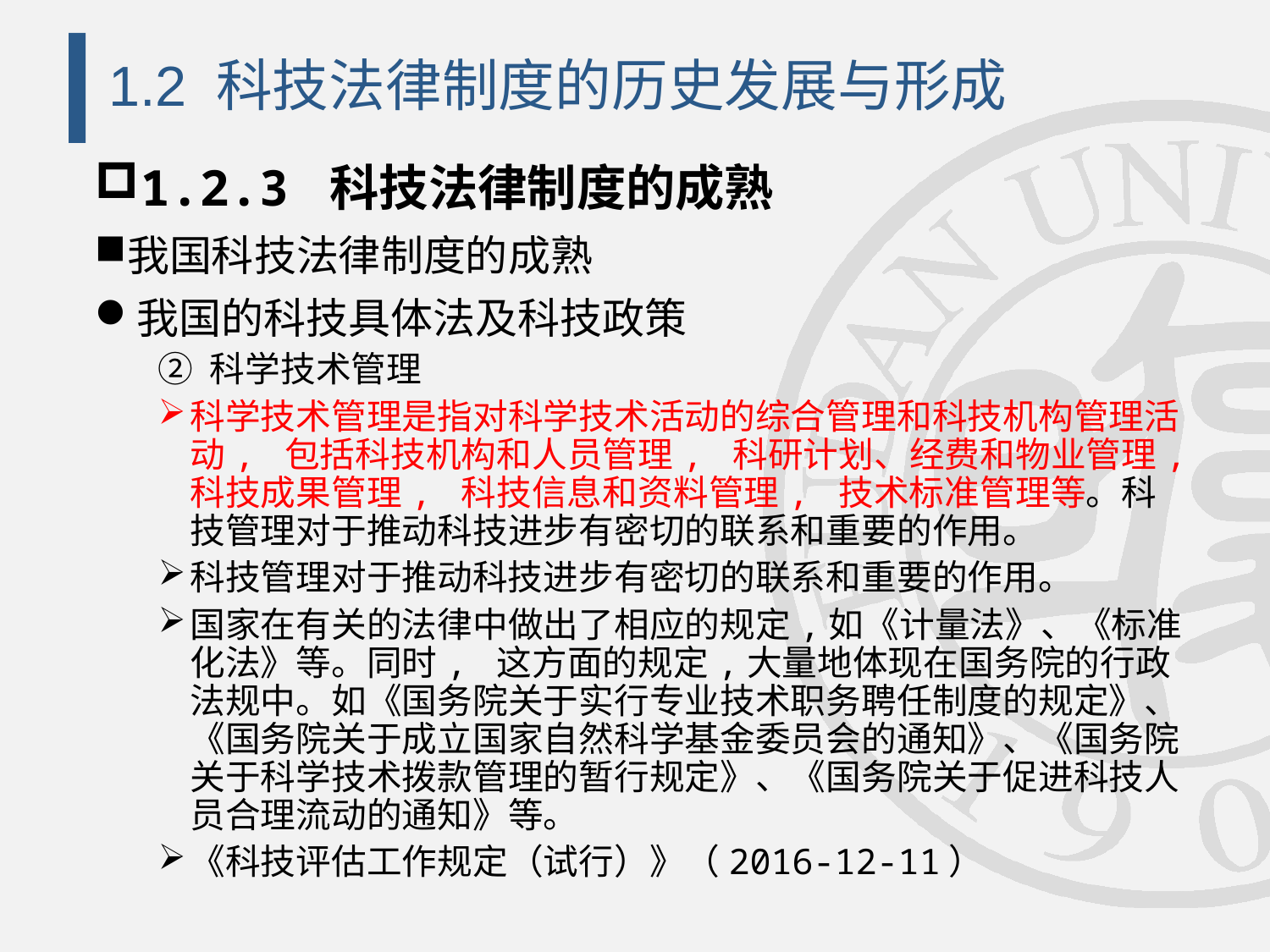

# 1.2 科技法律制度的历史发展与形成
1.2.3 科技法律制度的成熟
我国科技法律制度的成熟
我国的科技具体法及科技政策
② 科学技术管理
科学技术管理是指对科学技术活动的综合管理和科技机构管理活动, 包括科技机构和人员管理, 科研计划、经费和物业管理, 科技成果管理, 科技信息和资料管理, 技术标准管理等。科技管理对于推动科技进步有密切的联系和重要的作用。
科技管理对于推动科技进步有密切的联系和重要的作用。
国家在有关的法律中做出了相应的规定,如《计量法》、《标准化法》等。同时, 这方面的规定,大量地体现在国务院的行政法规中。如《国务院关于实行专业技术职务聘任制度的规定》、《国务院关于成立国家自然科学基金委员会的通知》、《国务院关于科学技术拨款管理的暂行规定》、《国务院关于促进科技人员合理流动的通知》等。
《科技评估工作规定（试行）》（2016-12-11）